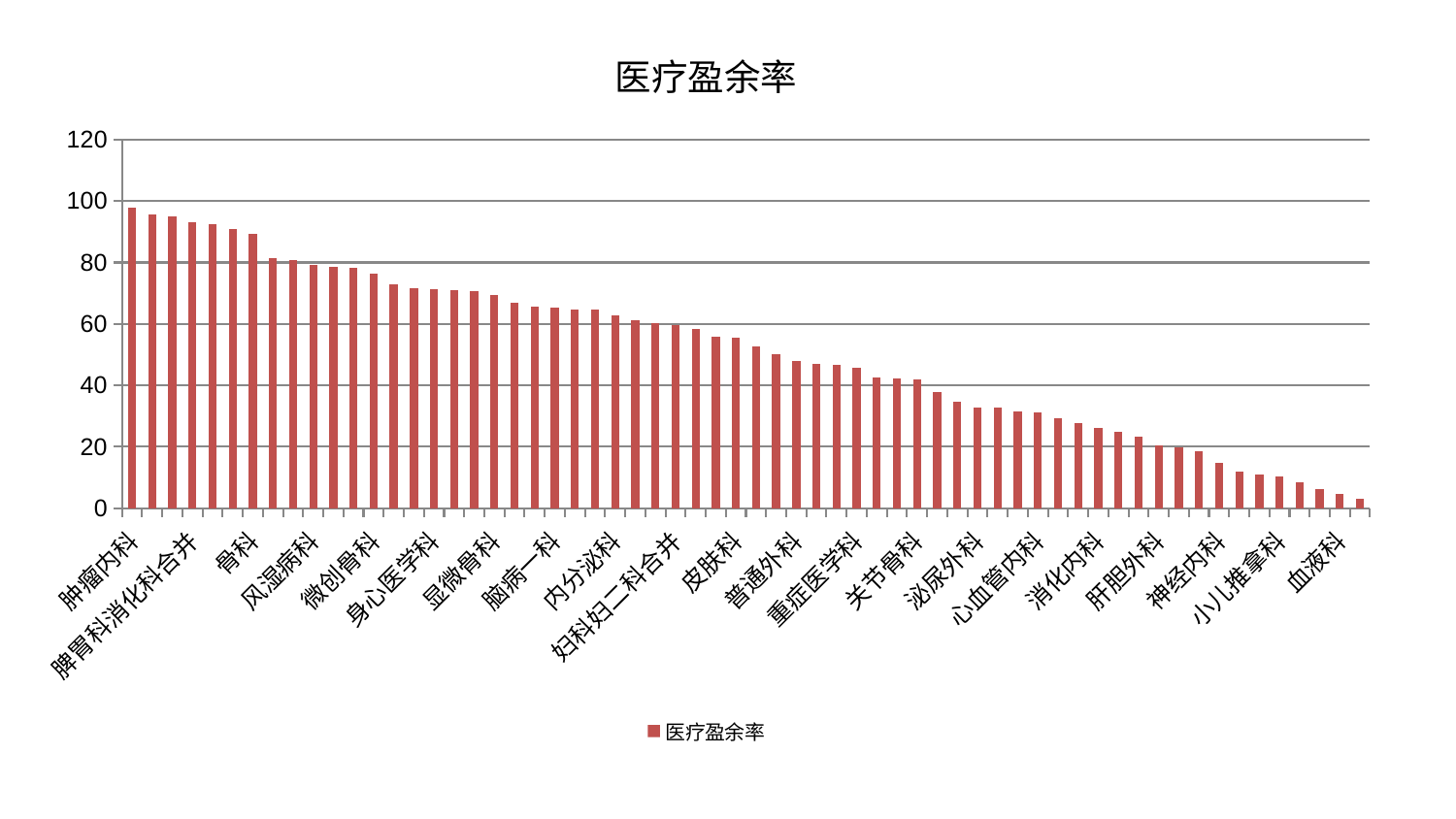

### Chart: 医疗盈余率

| Category | 医疗盈余率 |
|---|---|
| 肿瘤内科 | 97.79827583793097 |
| 脑病二科 | 95.77720282230082 |
| 肾病科 | 94.99134156811505 |
| 脾胃科消化科合并 | 93.12191187202312 |
| 综合内科 | 92.53008216437671 |
| 妇二科 | 90.83082056523308 |
| 骨科 | 89.19820646727092 |
| 西区重症医学科 | 81.36503135870088 |
| 心病四科 | 80.69267912253599 |
| 风湿病科 | 79.07143359424585 |
| 康复科 | 78.50791129613368 |
| 心病三科 | 78.24625928527121 |
| 微创骨科 | 76.39914944260751 |
| 乳腺甲状腺外科 | 72.85209897506017 |
| 美容皮肤科 | 71.73413661426018 |
| 身心医学科 | 71.21048084149635 |
| 神经外科 | 70.89635570539392 |
| 针灸科 | 70.75432930748498 |
| 显微骨科 | 69.35648903646579 |
| 儿科 | 67.0015564100304 |
| 肝病科 | 65.7829726195781 |
| 脑病一科 | 65.29716015148546 |
| 中医经典科 | 64.76914137387332 |
| 妇科 | 64.64346724661496 |
| 内分泌科 | 62.82034369010601 |
| 产科 | 61.32842594601367 |
| 医院 | 60.307472025884046 |
| 妇科妇二科合并 | 59.50367480708829 |
| 呼吸内科 | 58.29980192156328 |
| 肾脏内科 | 55.79870689186166 |
| 皮肤科 | 55.37979751645325 |
| 运动损伤骨科 | 52.67355484426874 |
| 心病一科 | 50.263067744535086 |
| 普通外科 | 48.056932332454316 |
| 东区肾病科 | 47.00850280723732 |
| 胸外科 | 46.65124594058248 |
| 重症医学科 | 45.84166653054884 |
| 老年医学科 | 42.653032025445285 |
| 脾胃病科 | 42.3228674723044 |
| 关节骨科 | 41.88823668625703 |
| 周围血管科 | 37.729260442513876 |
| 东区重症医学科 | 34.74595006202066 |
| 泌尿外科 | 32.759599783660654 |
| 脊柱骨科 | 32.72638888918831 |
| 脑病三科 | 31.404419030333976 |
| 心血管内科 | 31.281865742079162 |
| 眼科 | 29.44620549160646 |
| 中医外治中心 | 27.647077160320887 |
| 消化内科 | 26.17001546559916 |
| 小儿骨科 | 24.982686930071687 |
| 创伤骨科 | 23.185220446367282 |
| 肝胆外科 | 20.43046122304366 |
| 男科 | 19.802330839366398 |
| 肛肠科 | 18.466747019963982 |
| 神经内科 | 14.716716629422777 |
| 口腔科 | 12.033693471156571 |
| 推拿科 | 10.854571798149815 |
| 小儿推拿科 | 10.326455527894929 |
| 耳鼻喉科 | 8.425004477410457 |
| 心病二科 | 6.2829861714956525 |
| 血液科 | 4.813717452475386 |
| 治未病中心 | 3.165509030192837 |
94